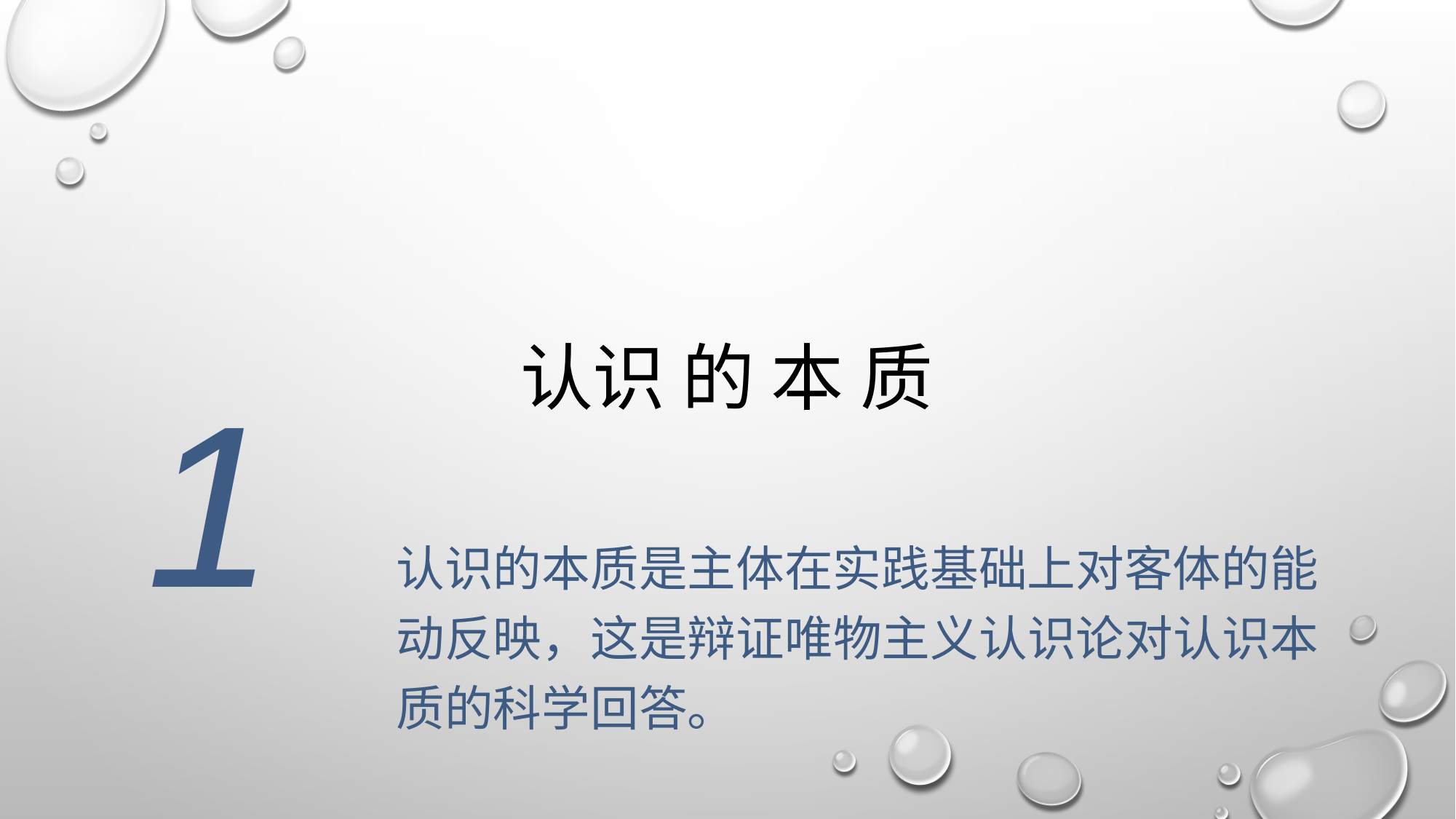

# 认识 的 本 质
1
认识的本质是主体在实践基础上对客体的能动反映，这是辩证唯物主义认识论对认识本质的科学回答。